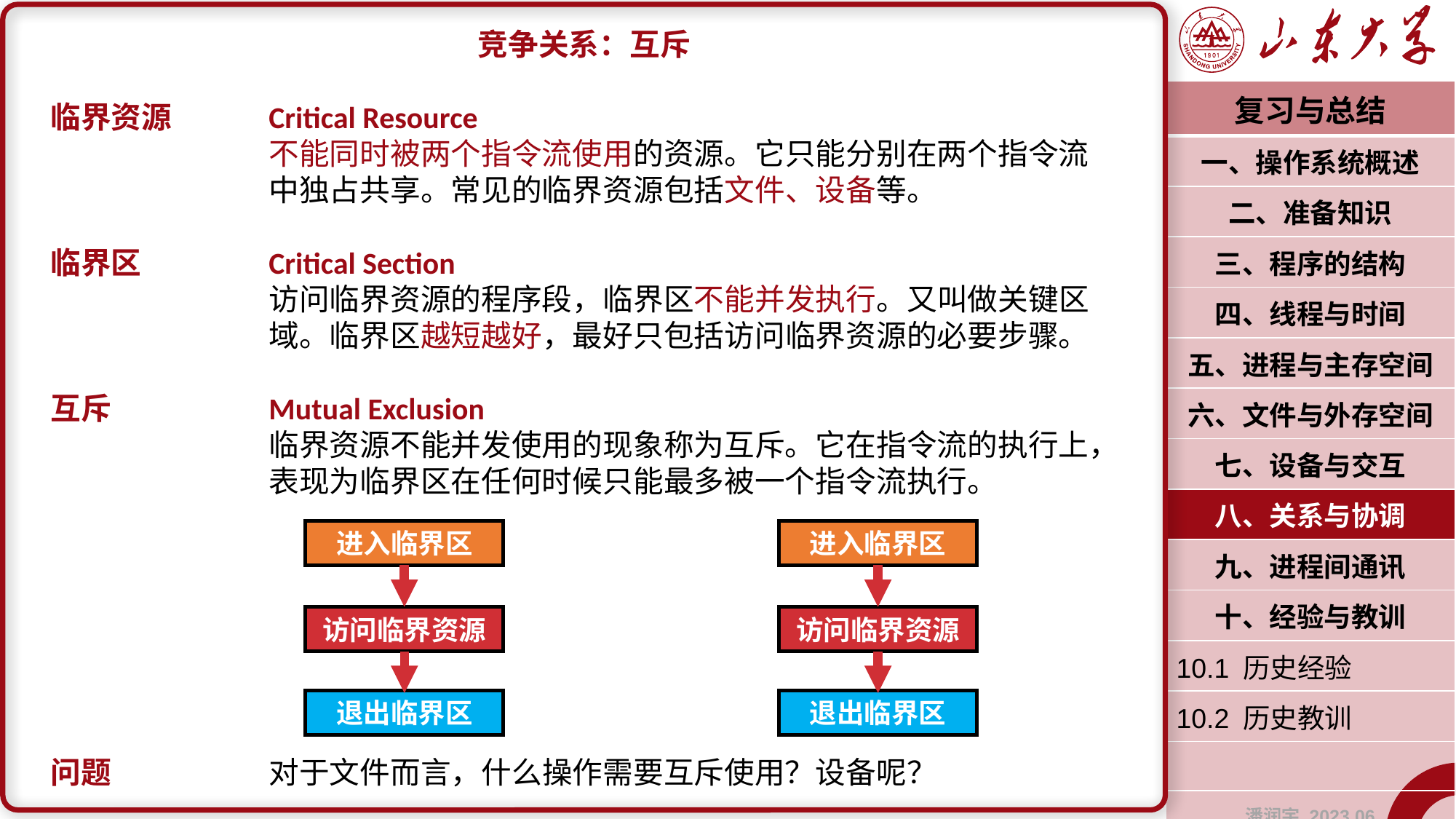

竞争关系：互斥

临界资源	Critical Resource
		不能同时被两个指令流使用的资源。它只能分别在两个指令流		中独占共享。常见的临界资源包括文件、设备等。

临界区		Critical Section
		访问临界资源的程序段，临界区不能并发执行。又叫做关键区		域。临界区越短越好，最好只包括访问临界资源的必要步骤。

互斥		Mutual Exclusion
		临界资源不能并发使用的现象称为互斥。它在指令流的执行上，		表现为临界区在任何时候只能最多被一个指令流执行。

问题		对于文件而言，什么操作需要互斥使用？设备呢？
| 复习与总结 |
| --- |
| 一、操作系统概述 |
| 二、准备知识 |
| 三、程序的结构 |
| 四、线程与时间 |
| 五、进程与主存空间 |
| 六、文件与外存空间 |
| 七、设备与交互 |
| 八、关系与协调 |
| 九、进程间通讯 |
| 十、经验与教训 |
| 10.1 历史经验 |
| 10.2 历史教训 |
|  |
| 潘润宇 2023.06 |
进入临界区
进入临界区
访问临界资源
访问临界资源
退出临界区
退出临界区